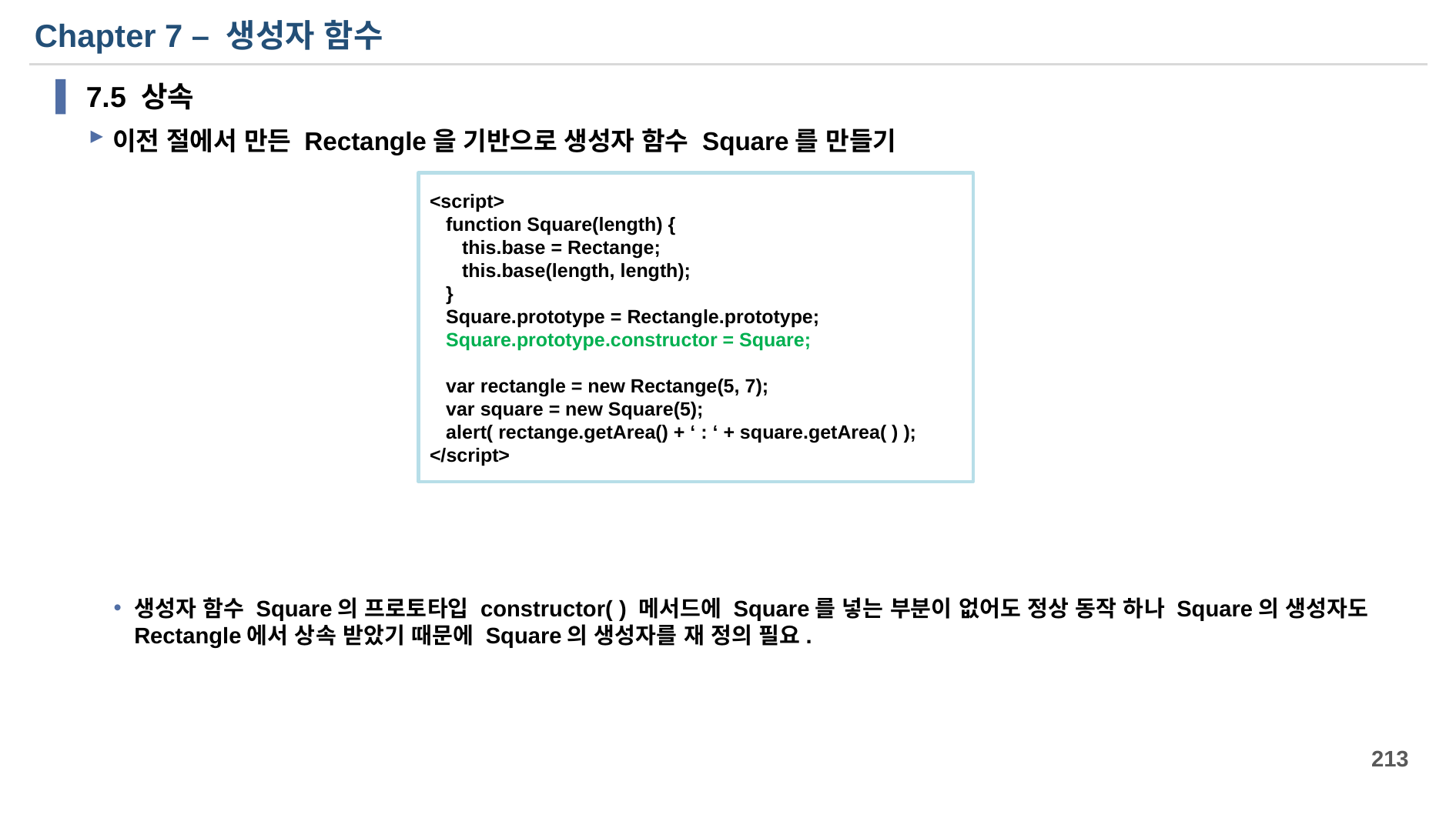

# Chapter 7 – 생성자 함수
7.5 상속
이전 절에서 만든 Rectangle을 기반으로 생성자 함수 Square를 만들기

생성자 함수 Square의 프로토타입 constructor( ) 메서드에 Square를 넣는 부분이 없어도 정상 동작 하나 Square의 생성자도 Rectangle에서 상속 받았기 때문에 Square의 생성자를 재 정의 필요.

<script>
   function Square(length) {
      this.base = Rectange;
      this.base(length, length);
   }
   Square.prototype = Rectangle.prototype;
   Square.prototype.constructor = Square;

   var rectangle = new Rectange(5, 7);
   var square = new Square(5);
   alert( rectange.getArea() + ‘ : ‘ + square.getArea( ) );
</script>
213